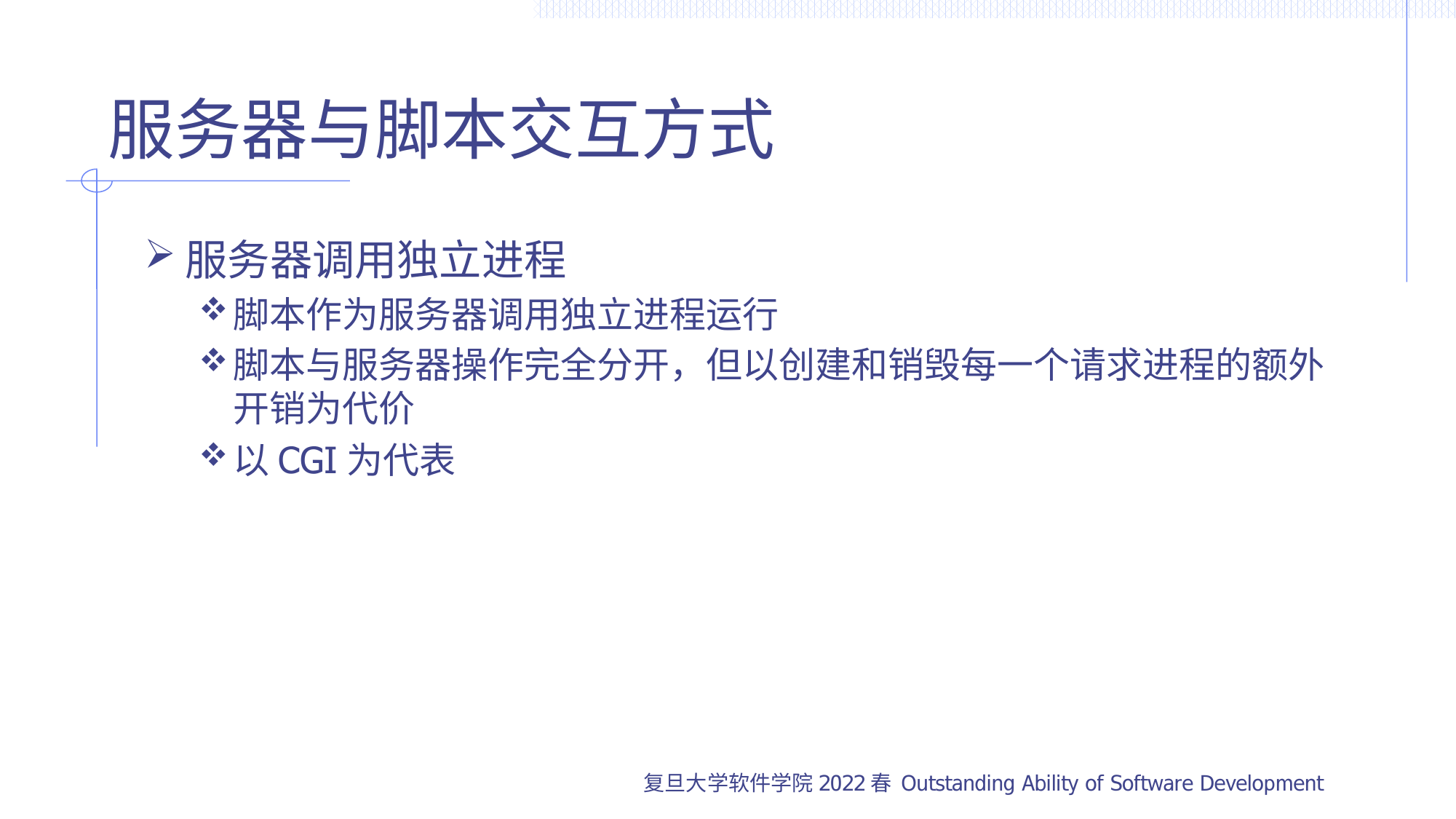

# 服务器与脚本交互方式
服务器调用独立进程
脚本作为服务器调用独立进程运行
脚本与服务器操作完全分开，但以创建和销毁每一个请求进程的额外开销为代价
以CGI为代表